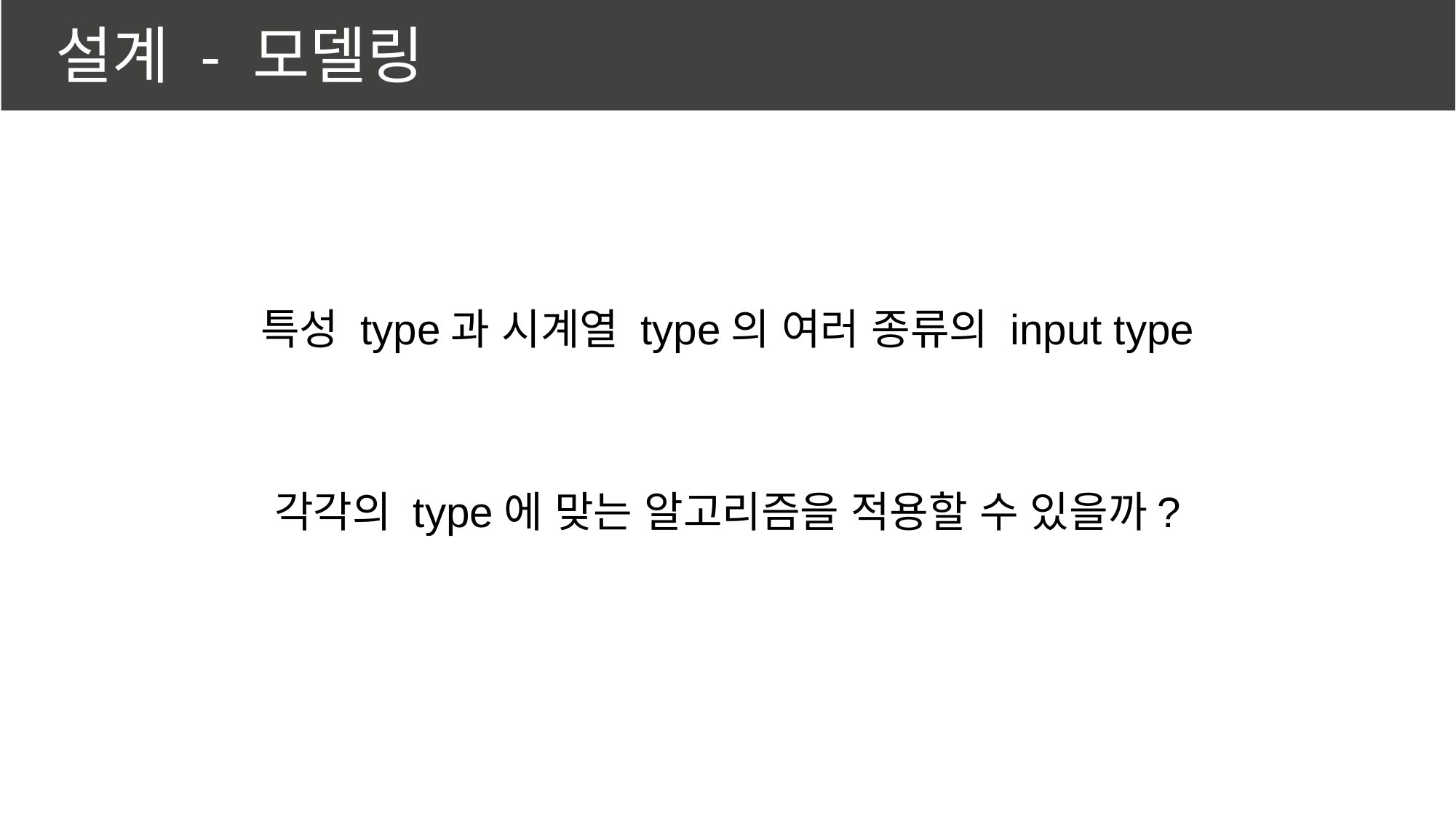

설계 - 모델링

특성 type과 시계열 type의 여러 종류의 input type

각각의 type에 맞는 알고리즘을 적용할 수 있을까?